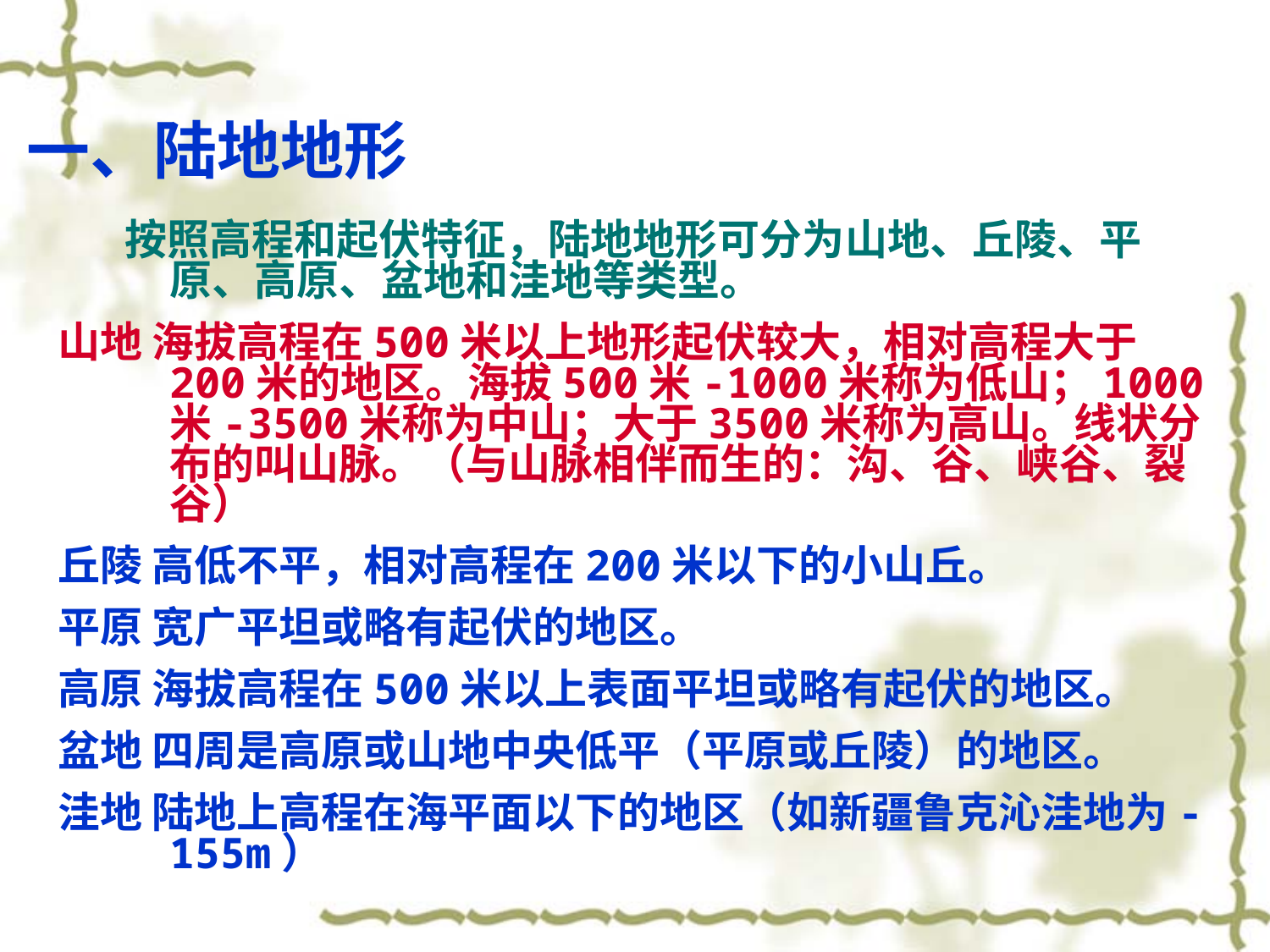

# 一、陆地地形
      按照高程和起伏特征，陆地地形可分为山地、丘陵、平原、高原、盆地和洼地等类型。
山地 海拔高程在500米以上地形起伏较大，相对高程大于200米的地区。海拔500米-1000米称为低山；1000米-3500米称为中山；大于3500米称为高山。线状分布的叫山脉。（与山脉相伴而生的：沟、谷、峡谷、裂谷）
丘陵 高低不平，相对高程在200米以下的小山丘。
平原 宽广平坦或略有起伏的地区。
高原 海拔高程在500米以上表面平坦或略有起伏的地区。
盆地 四周是高原或山地中央低平（平原或丘陵）的地区。
洼地 陆地上高程在海平面以下的地区（如新疆鲁克沁洼地为-155m）